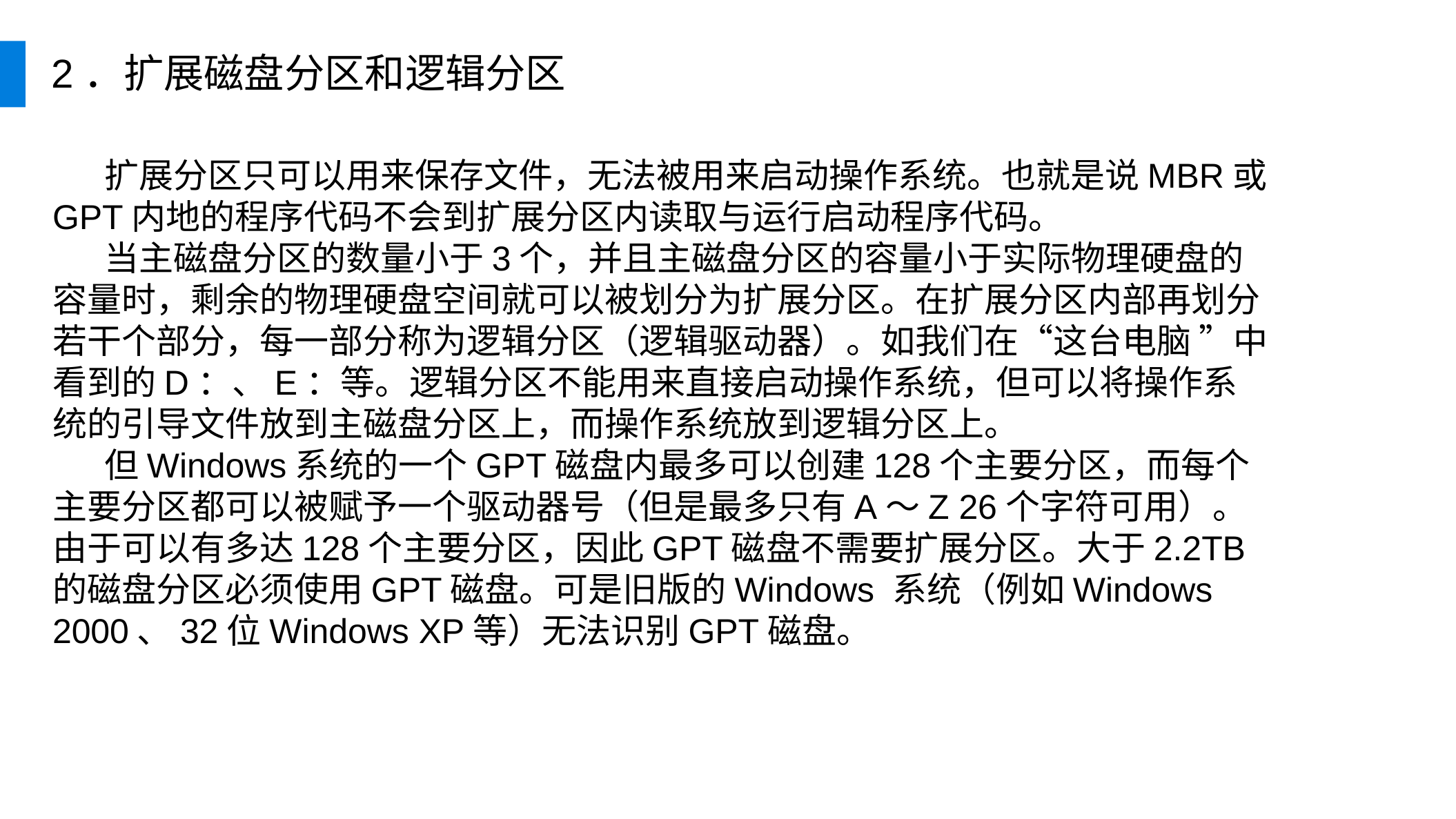

2．扩展磁盘分区和逻辑分区
扩展分区只可以用来保存文件，无法被用来启动操作系统。也就是说MBR或GPT内地的程序代码不会到扩展分区内读取与运行启动程序代码。
当主磁盘分区的数量小于3个，并且主磁盘分区的容量小于实际物理硬盘的容量时，剩余的物理硬盘空间就可以被划分为扩展分区。在扩展分区内部再划分若干个部分，每一部分称为逻辑分区（逻辑驱动器）。如我们在“这台电脑 ”中看到的D：、E：等。逻辑分区不能用来直接启动操作系统，但可以将操作系统的引导文件放到主磁盘分区上，而操作系统放到逻辑分区上。
但Windows系统的一个GPT磁盘内最多可以创建128个主要分区，而每个主要分区都可以被赋予一个驱动器号（但是最多只有A～Z 26个字符可用）。由于可以有多达128个主要分区，因此GPT磁盘不需要扩展分区。大于2.2TB的磁盘分区必须使用GPT磁盘。可是旧版的Windows 系统（例如Windows 2000、32位Windows XP等）无法识别GPT磁盘。